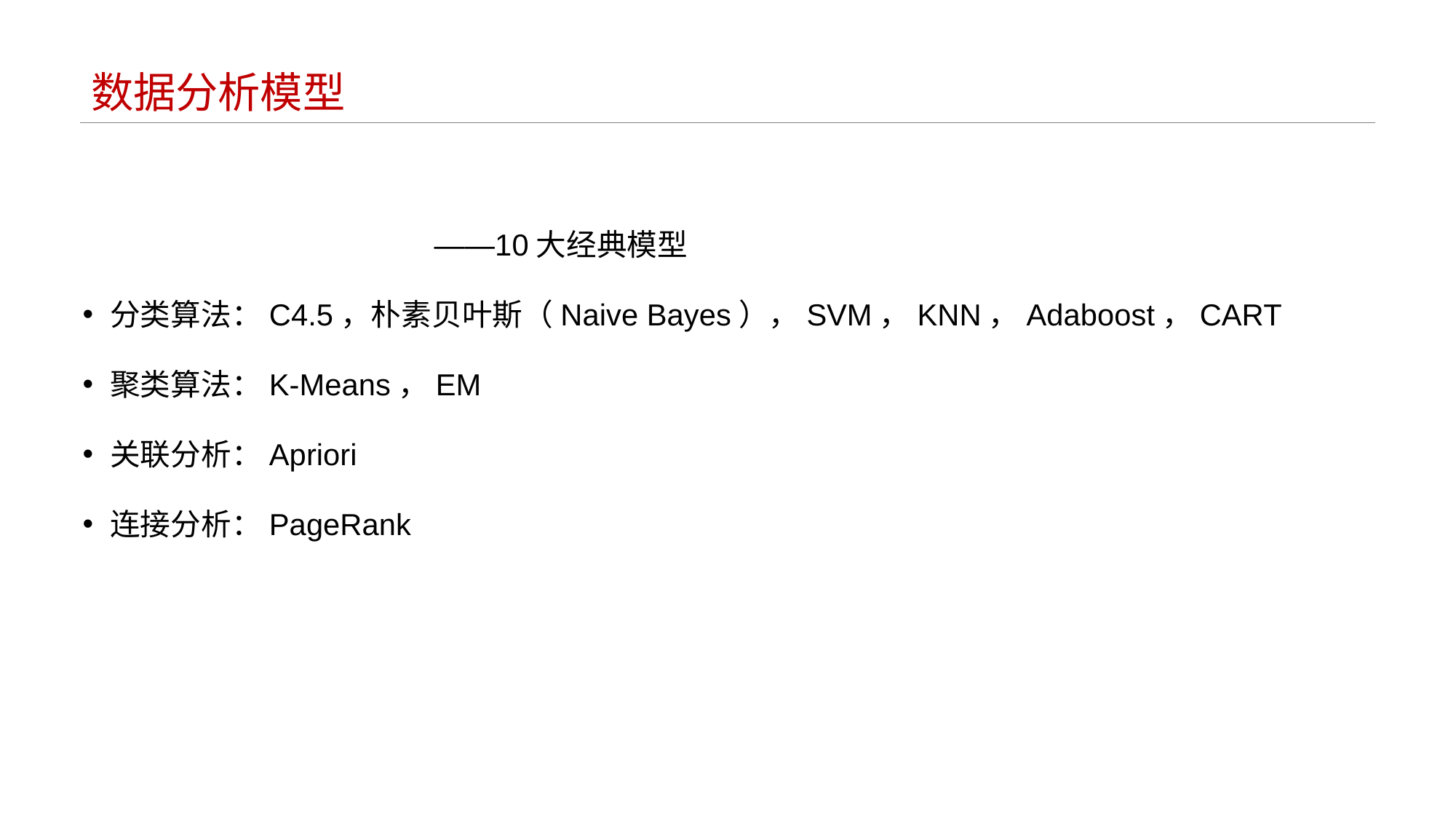

# 数据分析模型
                                          ——10大经典模型
分类算法：C4.5，朴素贝叶斯（Naive Bayes），SVM，KNN，Adaboost，CART
聚类算法：K-Means，EM
关联分析：Apriori
连接分析：PageRank